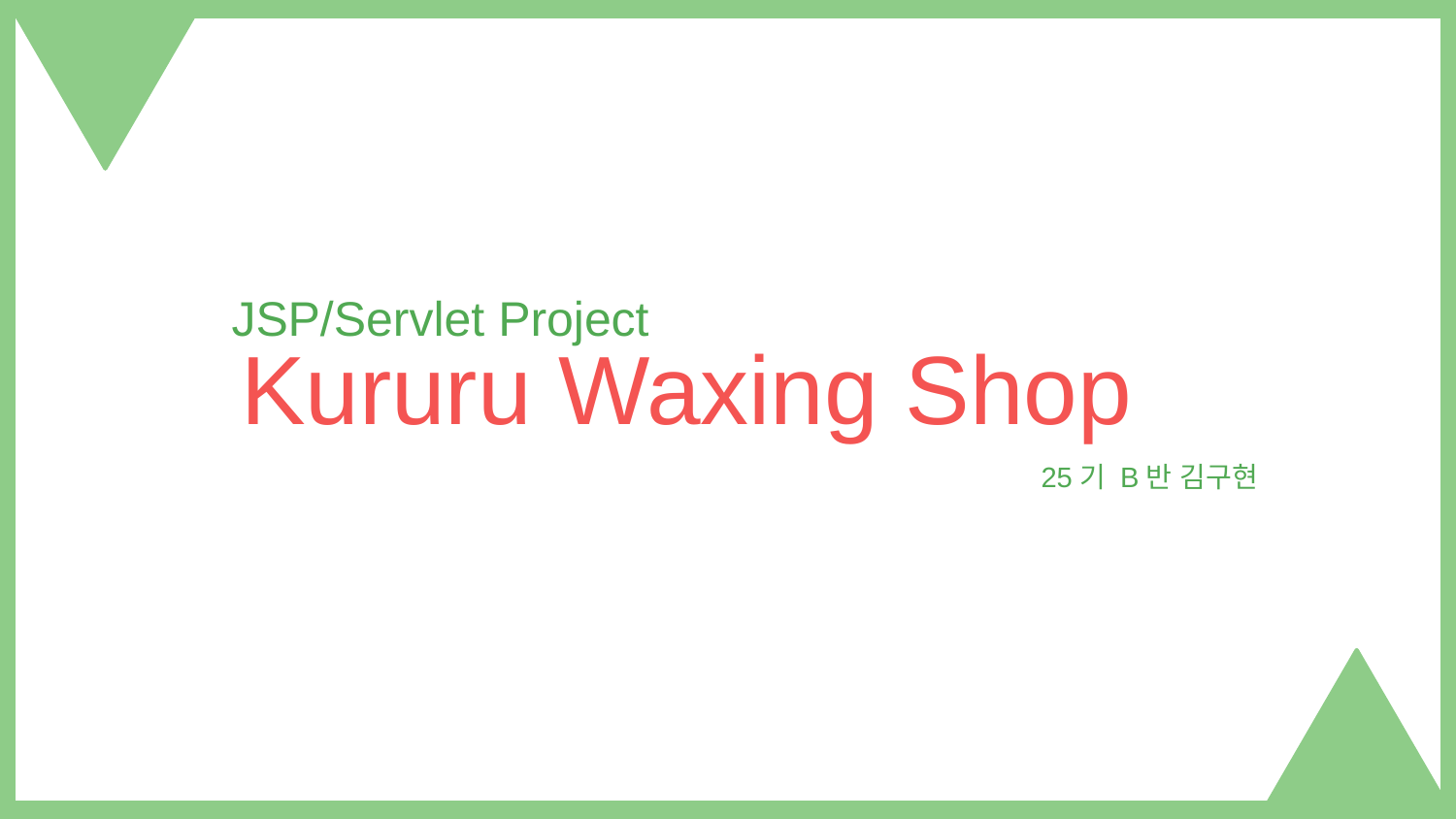

JSP/Servlet Project
Kururu Waxing Shop
25기 B반 김구현